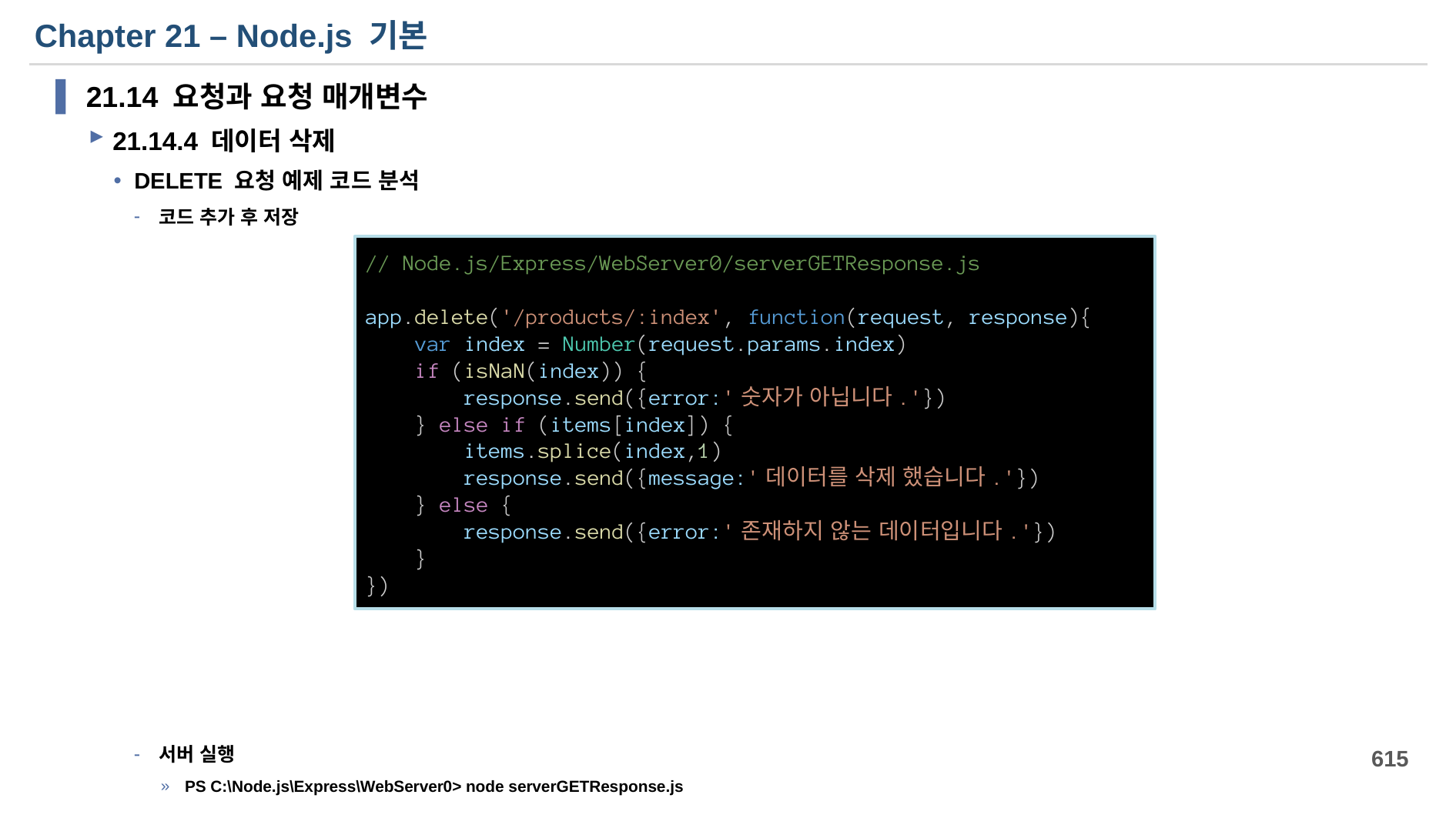

# Chapter 21 – Node.js 기본
21.14 요청과 요청 매개변수
21.14.4 데이터 삭제
DELETE 요청 예제 코드 분석
코드 추가 후 저장

서버 실행
PS C:\Node.js\Express\WebServer0> node serverGETResponse.js

// Node.js/Express/WebServer0/serverGETResponse.js

app.delete('/products/:index', function(request, response){
    var index = Number(request.params.index)
    if (isNaN(index)) {
        response.send({error:'숫자가 아닙니다.'})
    } else if (items[index]) {
        items.splice(index,1)
        response.send({message:'데이터를 삭제 했습니다.'})
    } else {
        response.send({error:'존재하지 않는 데이터입니다.'})
    }
})
615